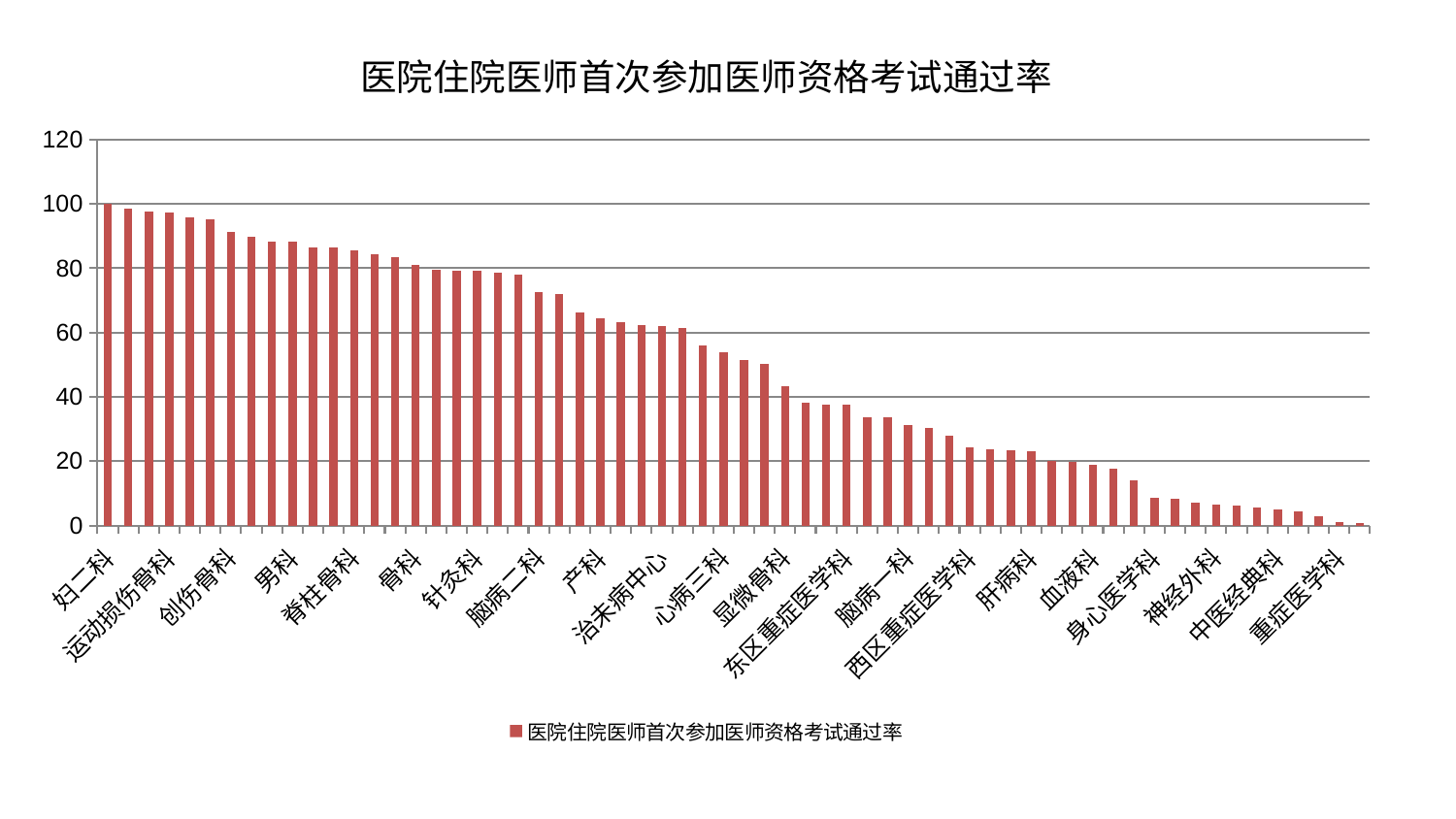

### Chart: 医院住院医师首次参加医师资格考试通过率

| Category | 医院住院医师首次参加医师资格考试通过率 |
|---|---|
| 妇二科 | 100.00000000000001 |
| 妇科 | 98.62440315637339 |
| 内分泌科 | 97.72170934292201 |
| 运动损伤骨科 | 97.36405015420127 |
| 泌尿外科 | 95.76901744982636 |
| 小儿骨科 | 95.07747559697552 |
| 创伤骨科 | 91.43279155946668 |
| 普通外科 | 89.7488292723258 |
| 儿科 | 88.31671454003718 |
| 男科 | 88.21976767104788 |
| 康复科 | 86.49158764400713 |
| 眼科 | 86.32950084653879 |
| 脊柱骨科 | 85.48941125936543 |
| 综合内科 | 84.37704718810753 |
| 肛肠科 | 83.55659722485984 |
| 骨科 | 81.00629032323678 |
| 乳腺甲状腺外科 | 79.58343088572653 |
| 肾病科 | 79.34800620419156 |
| 针灸科 | 79.32370489985492 |
| 消化内科 | 78.60382952749066 |
| 脾胃病科 | 77.89574269686841 |
| 脑病二科 | 72.58206259290485 |
| 心病四科 | 72.02311952663129 |
| 心病二科 | 66.21644060389472 |
| 产科 | 64.4832416853399 |
| 微创骨科 | 63.20499289152876 |
| 呼吸内科 | 62.346186561856356 |
| 治未病中心 | 61.925275981074954 |
| 关节骨科 | 61.34585363605024 |
| 东区肾病科 | 56.027726158195925 |
| 心病三科 | 53.83097475163585 |
| 心病一科 | 51.42046774882986 |
| 医院 | 50.22285604128656 |
| 显微骨科 | 43.235479265988246 |
| 周围血管科 | 38.15929795374259 |
| 美容皮肤科 | 37.71396215300956 |
| 东区重症医学科 | 37.68230534069141 |
| 推拿科 | 33.80201085860631 |
| 老年医学科 | 33.77373944697075 |
| 脑病一科 | 31.11554802068119 |
| 脑病三科 | 30.190768651765637 |
| 肝胆外科 | 27.870964861281184 |
| 西区重症医学科 | 24.37059426076509 |
| 皮肤科 | 23.772273135124486 |
| 耳鼻喉科 | 23.445777401340255 |
| 肝病科 | 23.22304361253835 |
| 口腔科 | 19.969769453872637 |
| 小儿推拿科 | 19.72000556873396 |
| 血液科 | 18.993582666605366 |
| 脾胃科消化科合并 | 17.535803183365193 |
| 中医外治中心 | 13.910571803464588 |
| 身心医学科 | 8.693707260193403 |
| 胸外科 | 8.233425405511705 |
| 妇科妇二科合并 | 7.17901597029731 |
| 神经外科 | 6.352239769051265 |
| 风湿病科 | 6.335788754861066 |
| 肿瘤内科 | 5.517505657343101 |
| 中医经典科 | 4.957730879054385 |
| 肾脏内科 | 4.43843018200719 |
| 心血管内科 | 2.928399905802663 |
| 重症医学科 | 0.9316091786705099 |
| 神经内科 | 0.8133931776900949 |
97